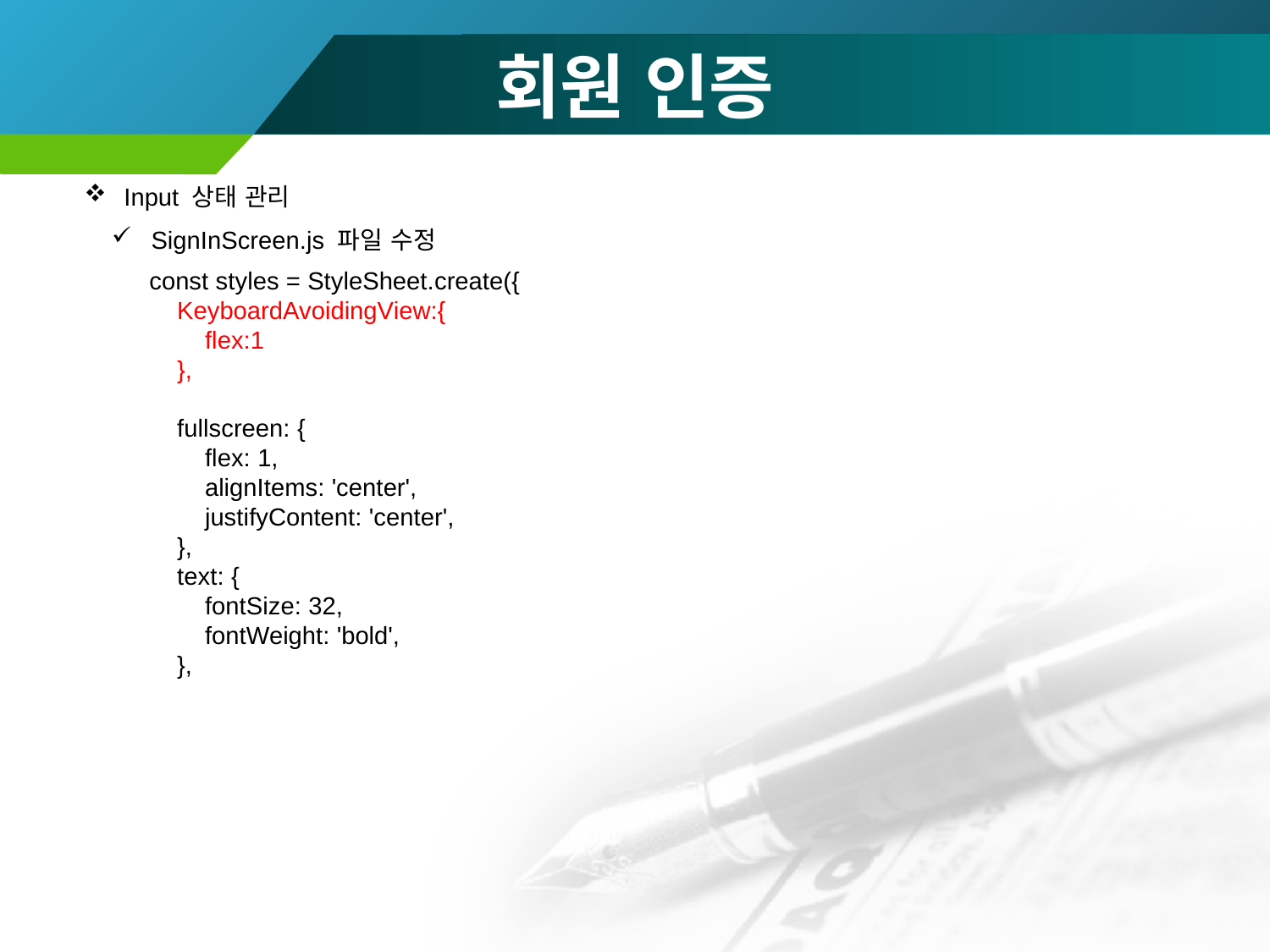

# 회원 인증
Input 상태 관리
SignInScreen.js 파일 수정
const styles = StyleSheet.create({
    KeyboardAvoidingView:{
        flex:1
    },

    fullscreen: {
        flex: 1,
        alignItems: 'center',
        justifyContent: 'center',
    },
    text: {
        fontSize: 32,
        fontWeight: 'bold',
    },